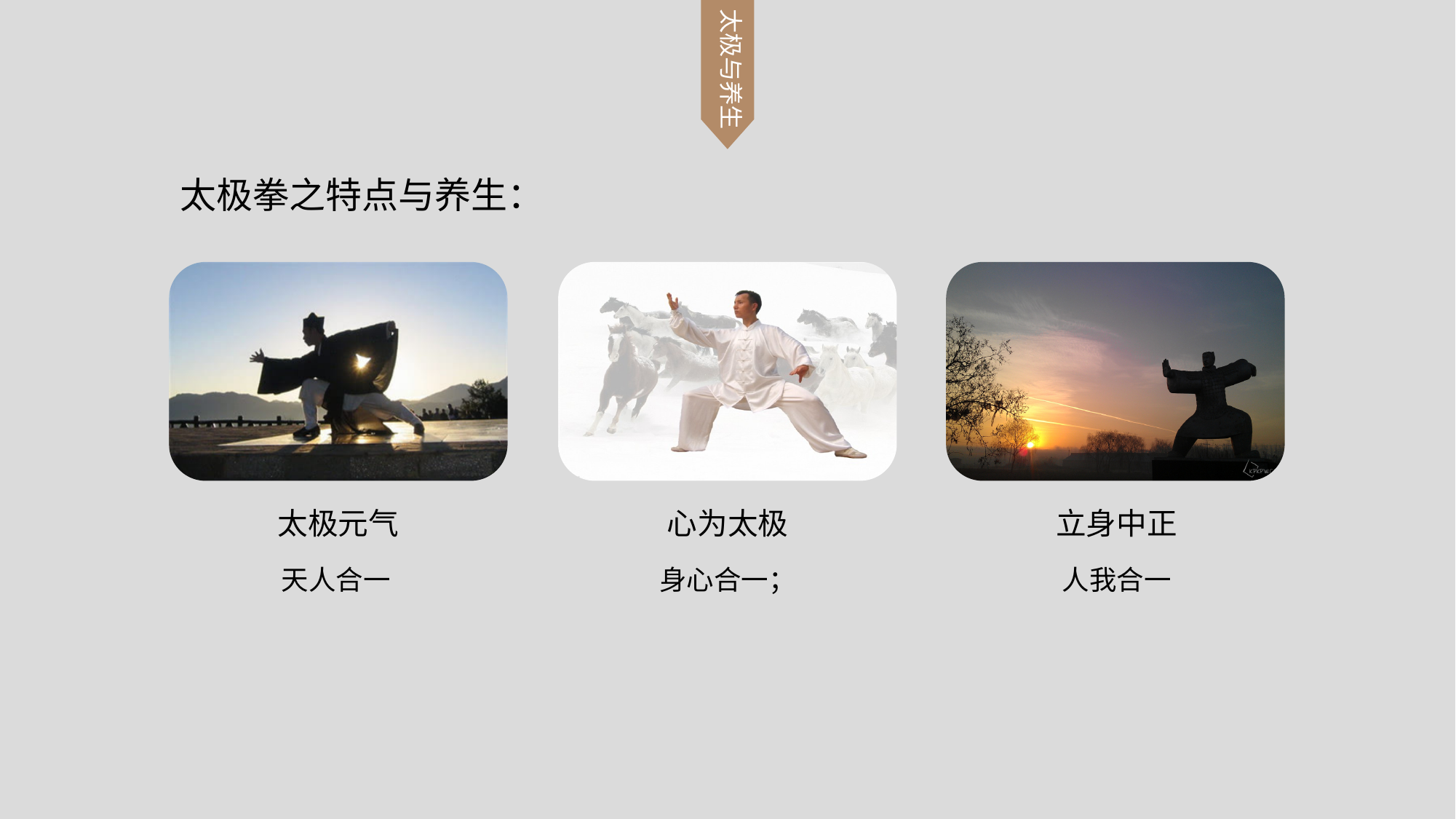

太极与养生

太极拳之特点与养生：

太极元气
心为太极
立身中正
天人合一
身心合一；
人我合一